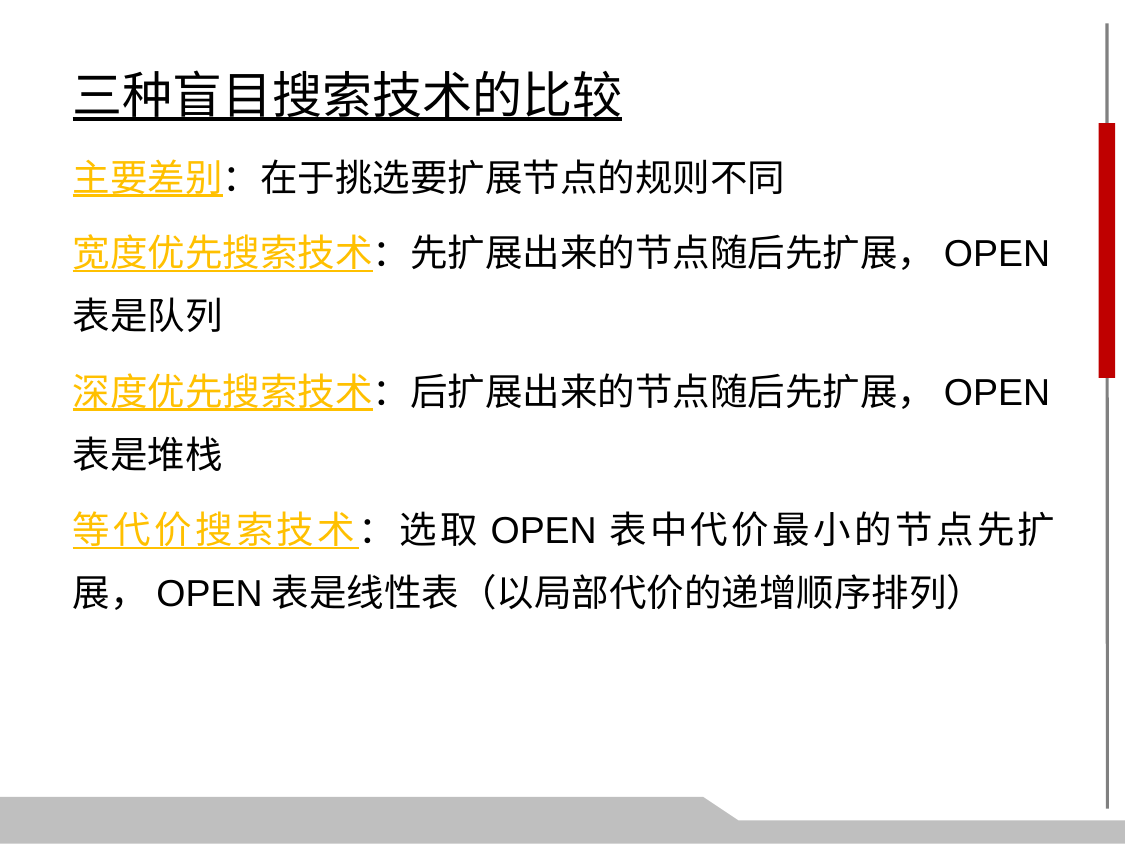

三种盲目搜索技术的比较
主要差别：在于挑选要扩展节点的规则不同
宽度优先搜索技术：先扩展出来的节点随后先扩展，OPEN表是队列
深度优先搜索技术：后扩展出来的节点随后先扩展，OPEN表是堆栈
等代价搜索技术：选取OPEN表中代价最小的节点先扩展，OPEN表是线性表（以局部代价的递增顺序排列）